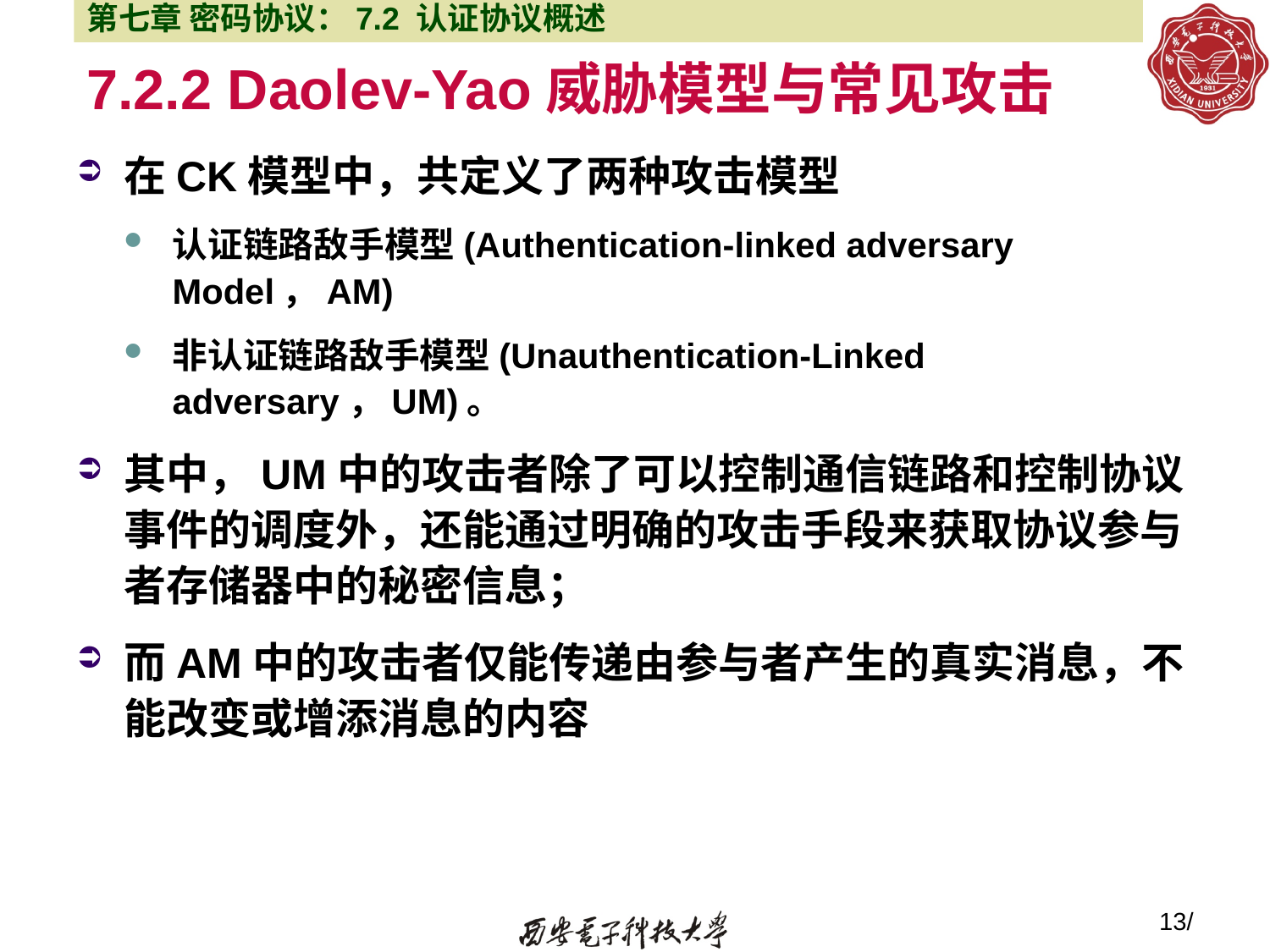

第七章 密码协议：7.2 认证协议概述
# 7.2.2 Daolev-Yao威胁模型与常见攻击
在CK模型中，共定义了两种攻击模型
认证链路敌手模型(Authentication-linked adversary Model，AM)
非认证链路敌手模型(Unauthentication-Linked adversary，UM)。
其中，UM中的攻击者除了可以控制通信链路和控制协议事件的调度外，还能通过明确的攻击手段来获取协议参与者存储器中的秘密信息；
而AM中的攻击者仅能传递由参与者产生的真实消息，不能改变或增添消息的内容
13/